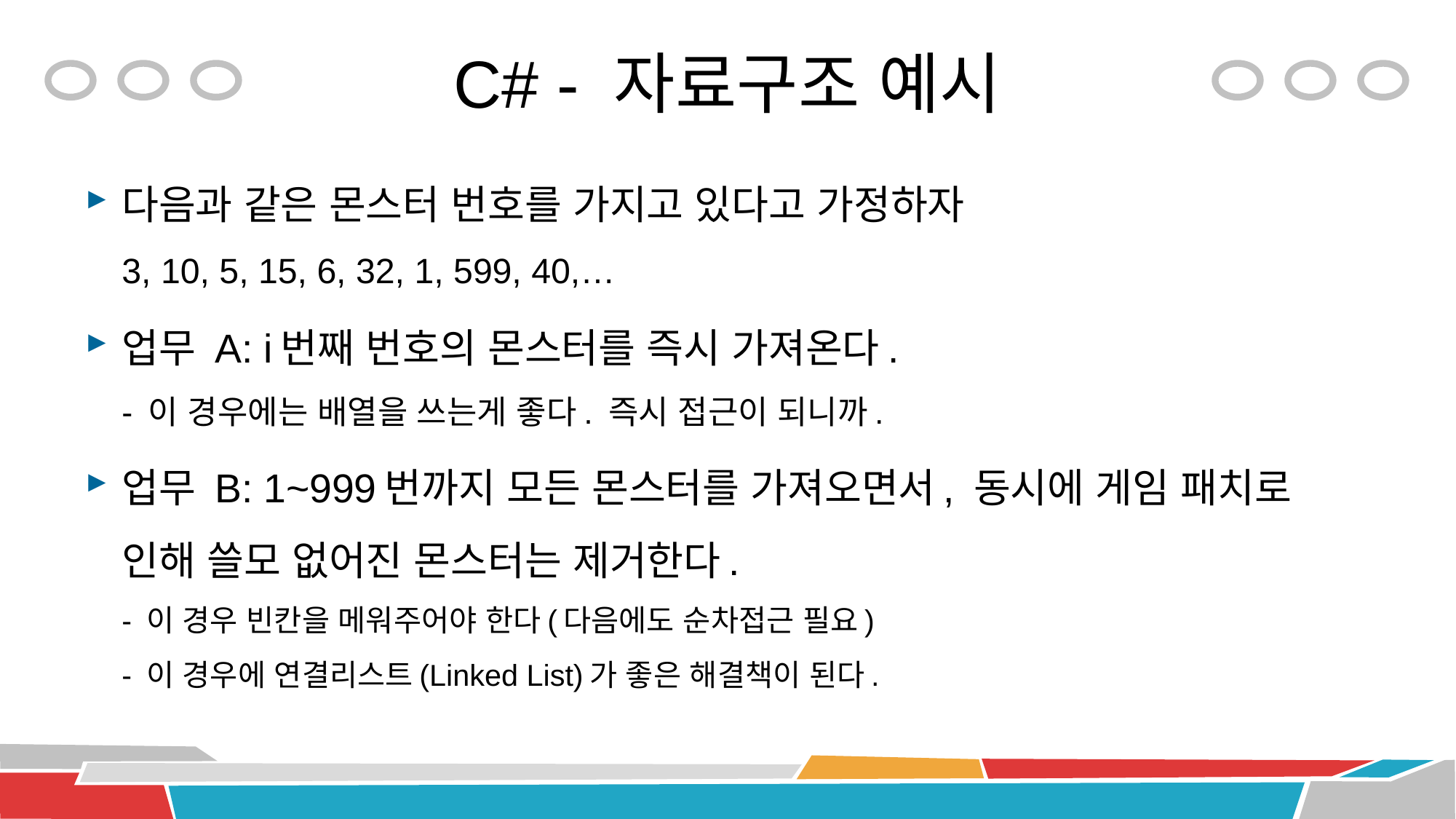

# C# - 자료구조 예시
다음과 같은 몬스터 번호를 가지고 있다고 가정하자
3, 10, 5, 15, 6, 32, 1, 599, 40,…
업무 A: i번째 번호의 몬스터를 즉시 가져온다.
- 이 경우에는 배열을 쓰는게 좋다. 즉시 접근이 되니까.
업무 B: 1~999번까지 모든 몬스터를 가져오면서, 동시에 게임 패치로 인해 쓸모 없어진 몬스터는 제거한다.
- 이 경우 빈칸을 메워주어야 한다(다음에도 순차접근 필요)
- 이 경우에 연결리스트(Linked List)가 좋은 해결책이 된다.